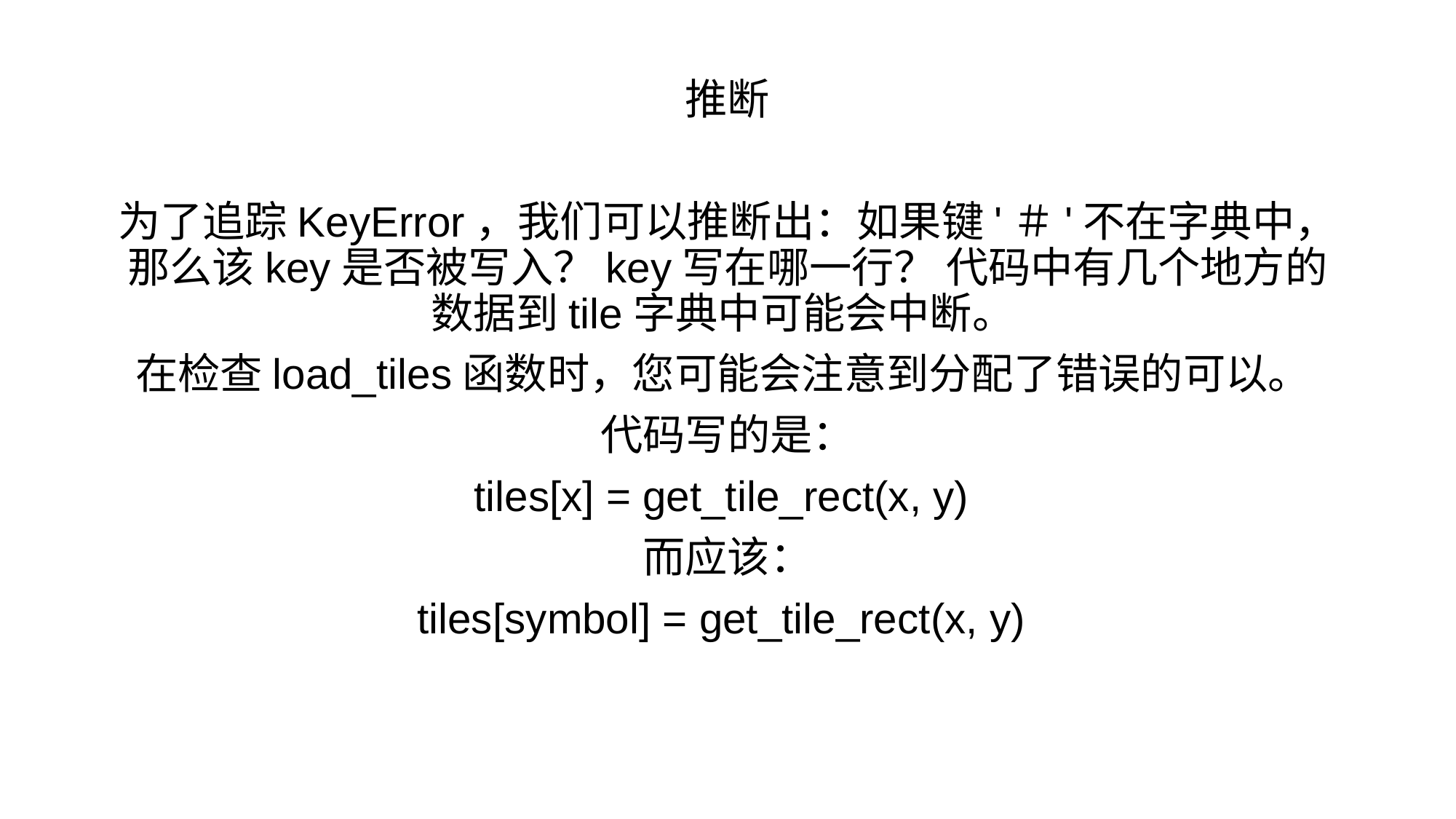

推断

为了追踪KeyError，我们可以推断出：如果键'＃'不在字典中，那么该key是否被写入？key写在哪一行？ 代码中有几个地方的数据到tile字典中可能会中断。
在检查load_tiles函数时，您可能会注意到分配了错误的可以。
代码写的是：
tiles[x] = get_tile_rect(x, y)
而应该：
tiles[symbol] = get_tile_rect(x, y)